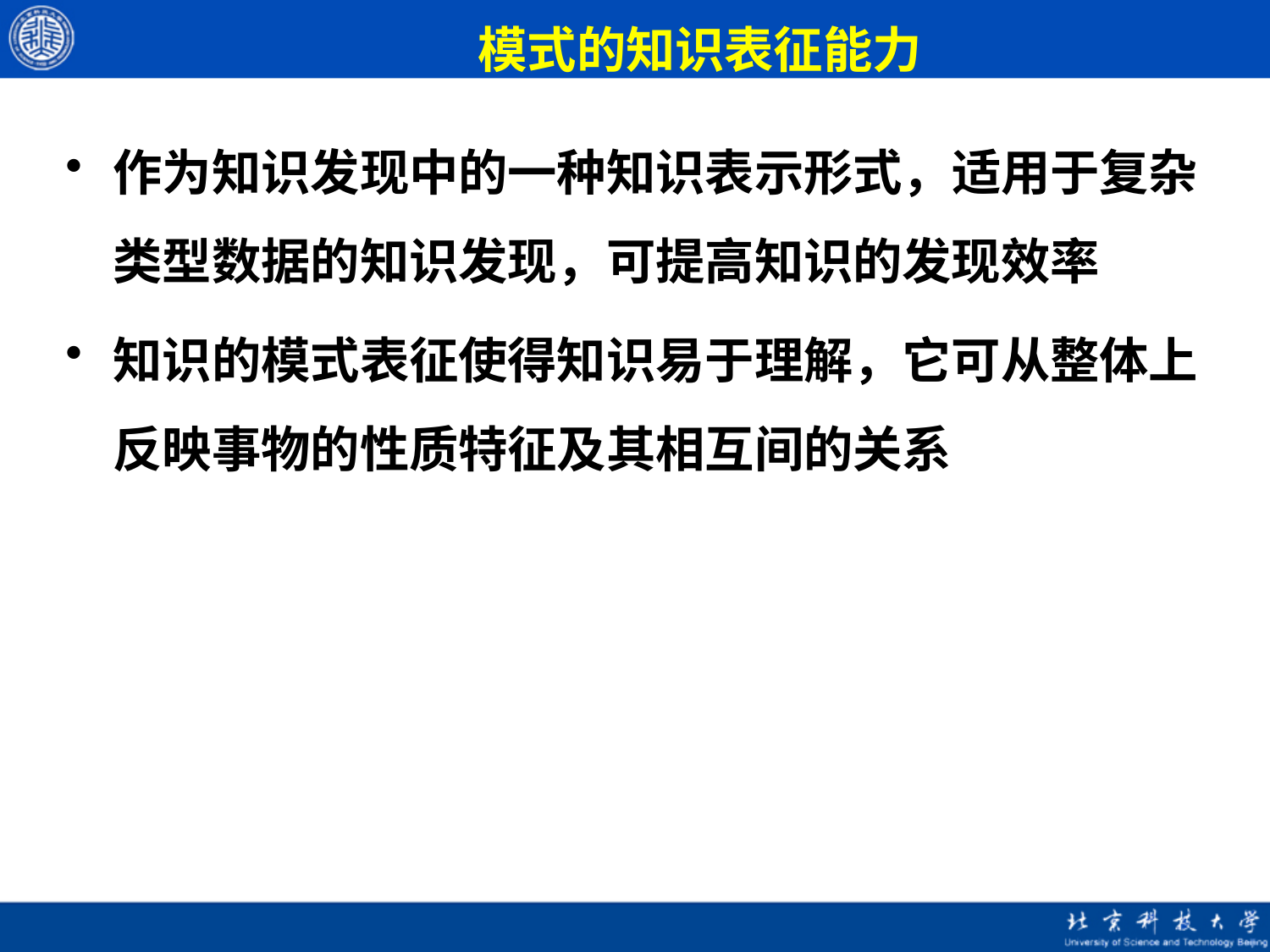

# 模式的知识表征能力
作为知识发现中的一种知识表示形式，适用于复杂类型数据的知识发现，可提高知识的发现效率
知识的模式表征使得知识易于理解，它可从整体上反映事物的性质特征及其相互间的关系